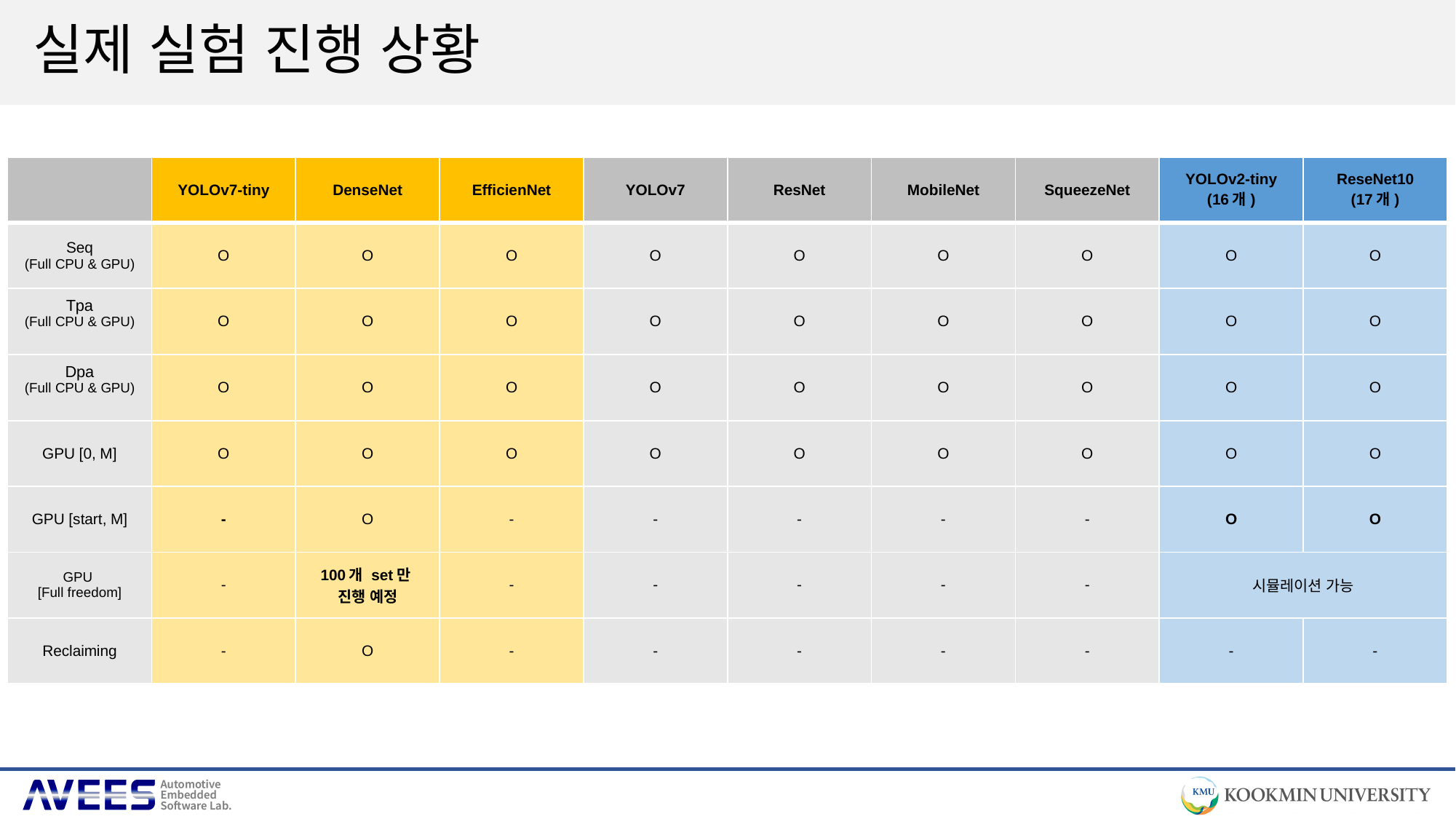

# 실제 실험 진행 상황
|  | YOLOv7-tiny | DenseNet | EfficienNet | YOLOv7 | ResNet | MobileNet | SqueezeNet | YOLOv2-tiny (16개) | ReseNet10 (17개) |
| --- | --- | --- | --- | --- | --- | --- | --- | --- | --- |
| Seq (Full CPU & GPU) | O | O | O | O | O | O | O | O | O |
| Tpa (Full CPU & GPU) | O | O | O | O | O | O | O | O | O |
| Dpa (Full CPU & GPU) | O | O | O | O | O | O | O | O | O |
| GPU [0, M] | O | O | O | O | O | O | O | O | O |
| GPU [start, M] | - | O | - | - | - | - | - | O | O |
| GPU [Full freedom] | - | 100개 set만 진행 예정 | - | - | - | - | - | 시뮬레이션 가능 |  |
| Reclaiming | - | O | - | - | - | - | - | - | - |